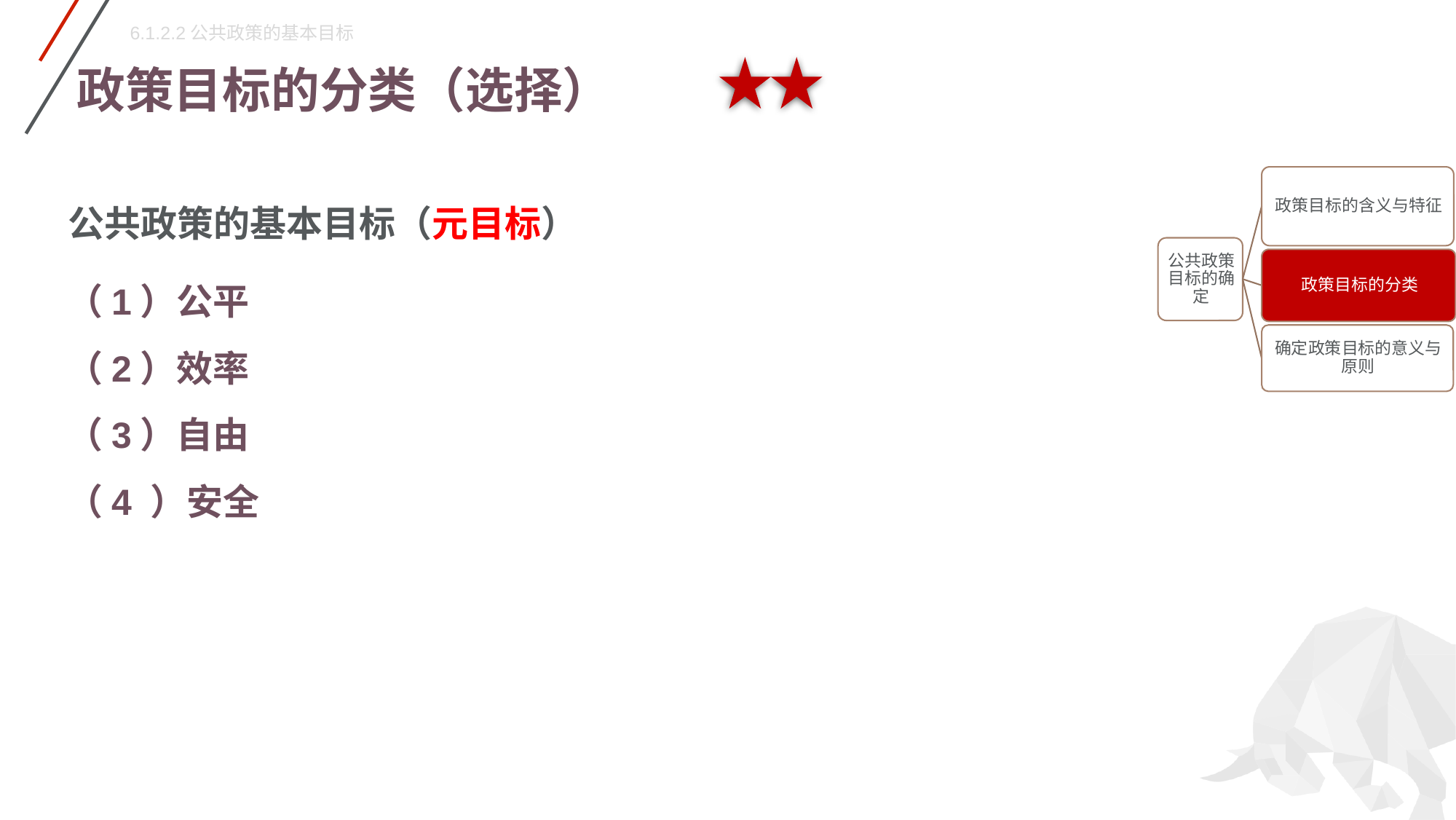

6.1.2.2公共政策的基本目标
# 政策目标的分类（选择）

公共政策的基本目标（元目标）
公共政策目标的确定

政策目标的含义与特征

政策目标的分类

确定政策目标的意义与原则
（1）公平
（2）效率
（3）自由
（4 ）安全